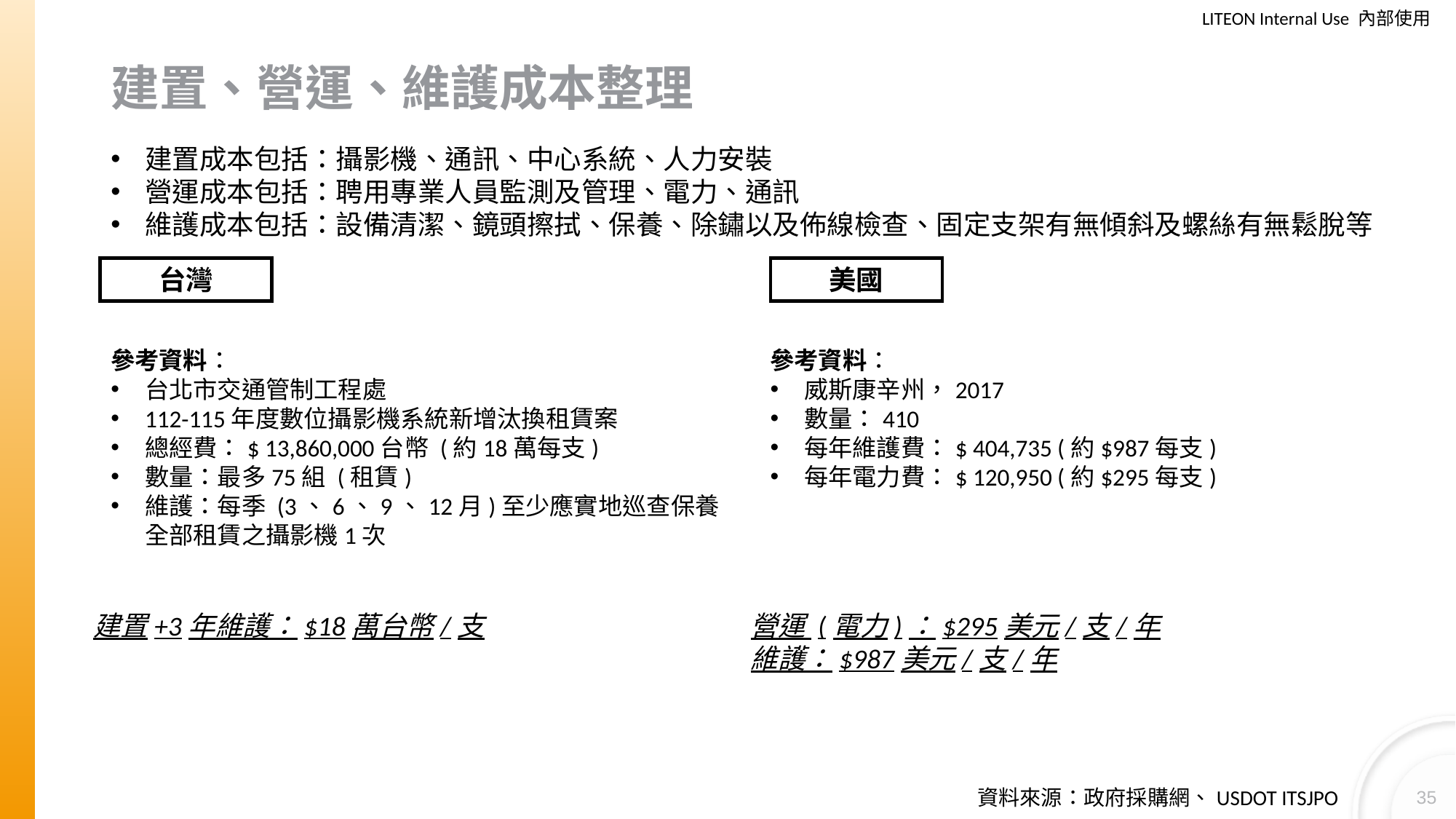

# 建置、營運、維護成本整理
建置成本包括：攝影機、通訊、中心系統、人力安裝
營運成本包括：聘用專業人員監測及管理、電力、通訊
維護成本包括：設備清潔、鏡頭擦拭、保養、除鏽以及佈線檢查、固定支架有無傾斜及螺絲有無鬆脫等
台灣
美國
| Device | Region | Total as of 2013 | 2014 New | 2015 New | 2016 New | 2017 New | Total |
| --- | --- | --- | --- | --- | --- | --- | --- |
| CCTV | 威斯康辛州全州數量 | 293 | 59 | 55 | 3 | 0 | 410 |
|  | 維護 | $289,013 | $58,244 | $54,505 | $2,973 | $0 | $404,735 |
|  | Power Costs | $86,435 | $17,405 | $16,225 | $885 | $0 | $120,950 |
參考資料：
台北市交通管制工程處
112-115年度數位攝影機系統新增汰換租賃案
總經費：$ 13,860,000台幣 (約18萬每支)
數量：最多75組 (租賃)
維護：每季 (3、6、9、12月)至少應實地巡查保養全部租賃之攝影機1次
參考資料：
威斯康辛州，2017
數量：410
每年維護費：$ 404,735 (約$987每支)
每年電力費：$ 120,950 (約$295每支)
建置+3年維護：$18萬台幣/支
營運 (電力)：$295美元/支/年
維護：$987美元/支/年
35
資料來源：政府採購網、USDOT ITSJPO